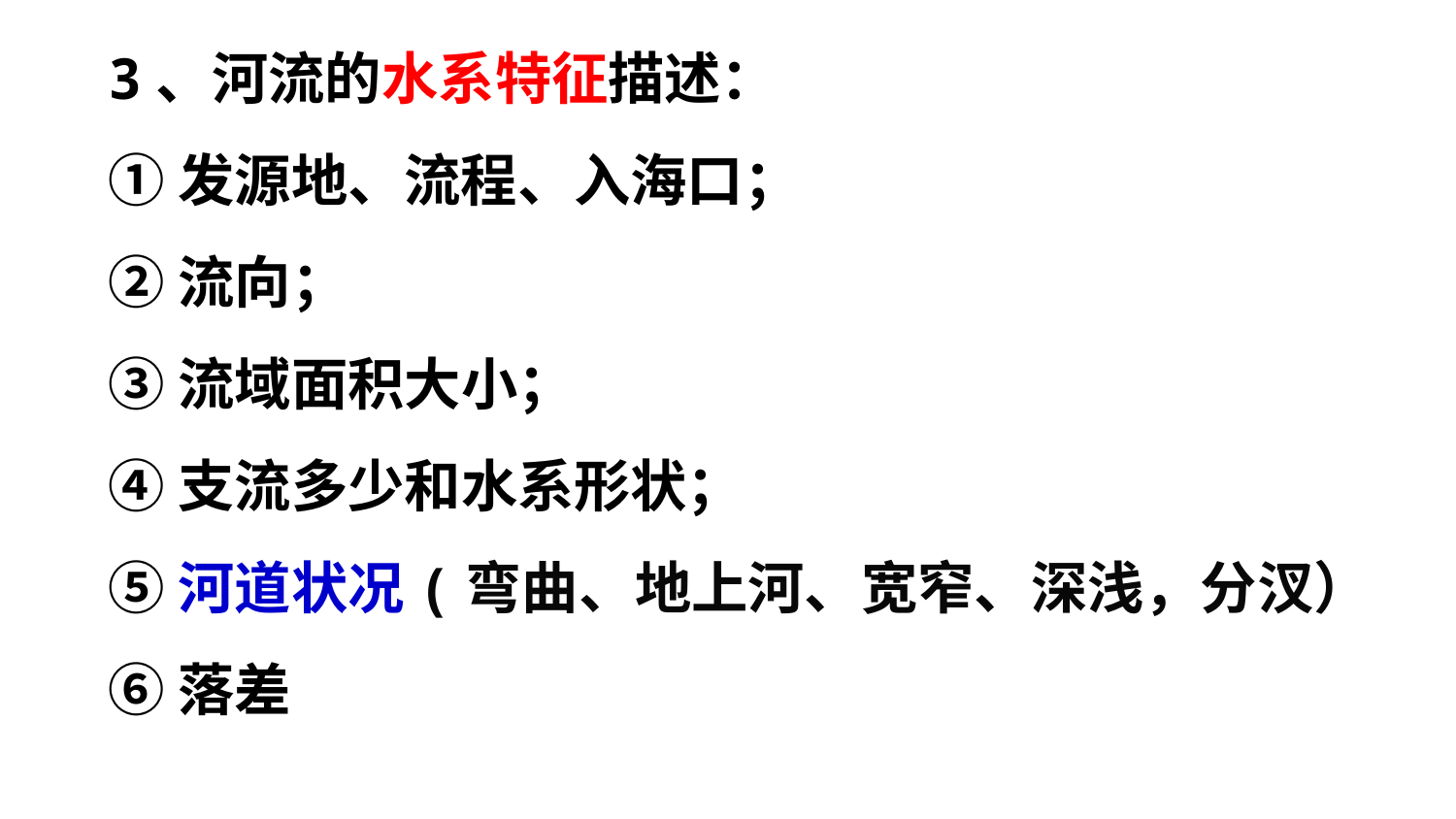

3、河流的水系特征描述：
①发源地、流程、入海口；
②流向；
③流域面积大小；
④支流多少和水系形状；
⑤河道状况(弯曲、地上河、宽窄、深浅，分汊）
⑥落差